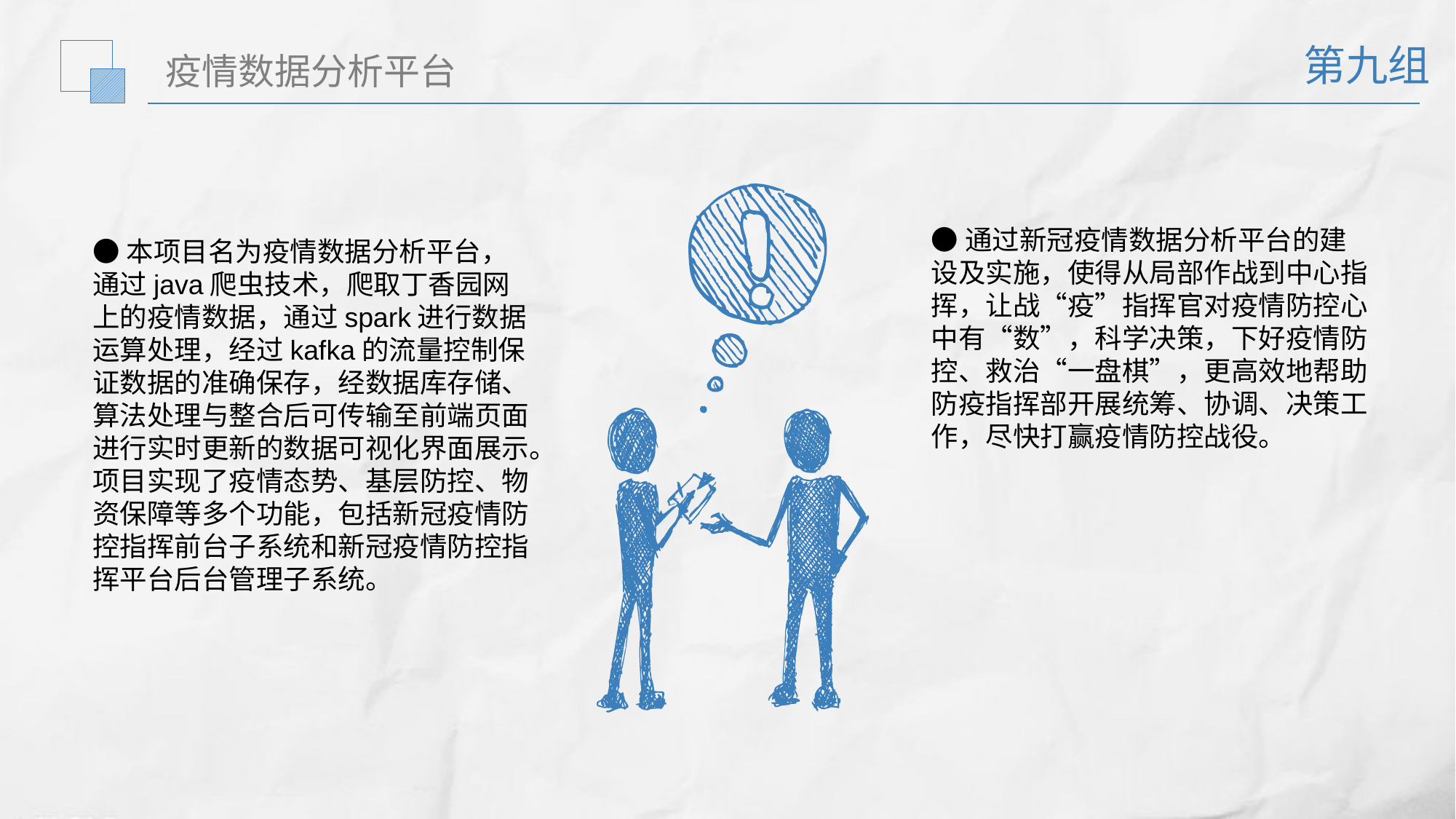

第九组

疫情数据分析平台

●通过新冠疫情数据分析平台的建设及实施，使得从局部作战到中心指挥，让战“疫”指挥官对疫情防控心中有“数”，科学决策，下好疫情防控、救治“一盘棋”，更高效地帮助防疫指挥部开展统筹、协调、决策工作，尽快打赢疫情防控战役。

●本项目名为疫情数据分析平台，通过java爬虫技术，爬取丁香园网上的疫情数据，通过spark进行数据运算处理，经过kafka的流量控制保证数据的准确保存，经数据库存储、算法处理与整合后可传输至前端页面进行实时更新的数据可视化界面展示。项目实现了疫情态势、基层防控、物资保障等多个功能，包括新冠疫情防控指挥前台子系统和新冠疫情防控指挥平台后台管理子系统。